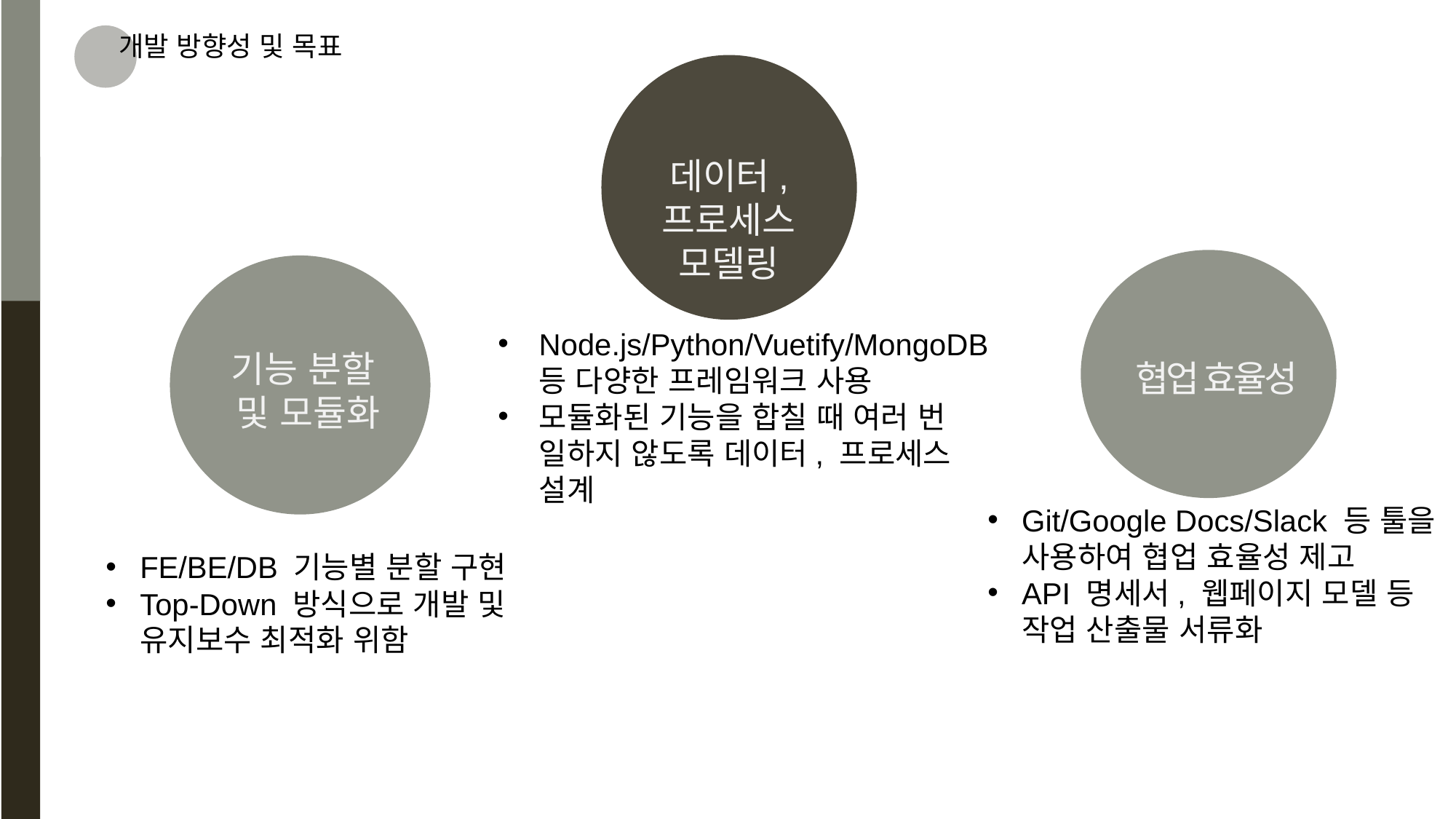

개발 방향성 및 목표

데이터, 프로세스
모델링

Node.js/Python/Vuetify/MongoDB 등 다양한 프레임워크 사용
모듈화된 기능을 합칠 때 여러 번 일하지 않도록 데이터, 프로세스 설계
기능 분할
및 모듈화
협업 효율성
Git/Google Docs/Slack 등 툴을 사용하여 협업 효율성 제고
API 명세서, 웹페이지 모델 등 작업 산출물 서류화
FE/BE/DB 기능별 분할 구현
Top-Down 방식으로 개발 및 유지보수 최적화 위함